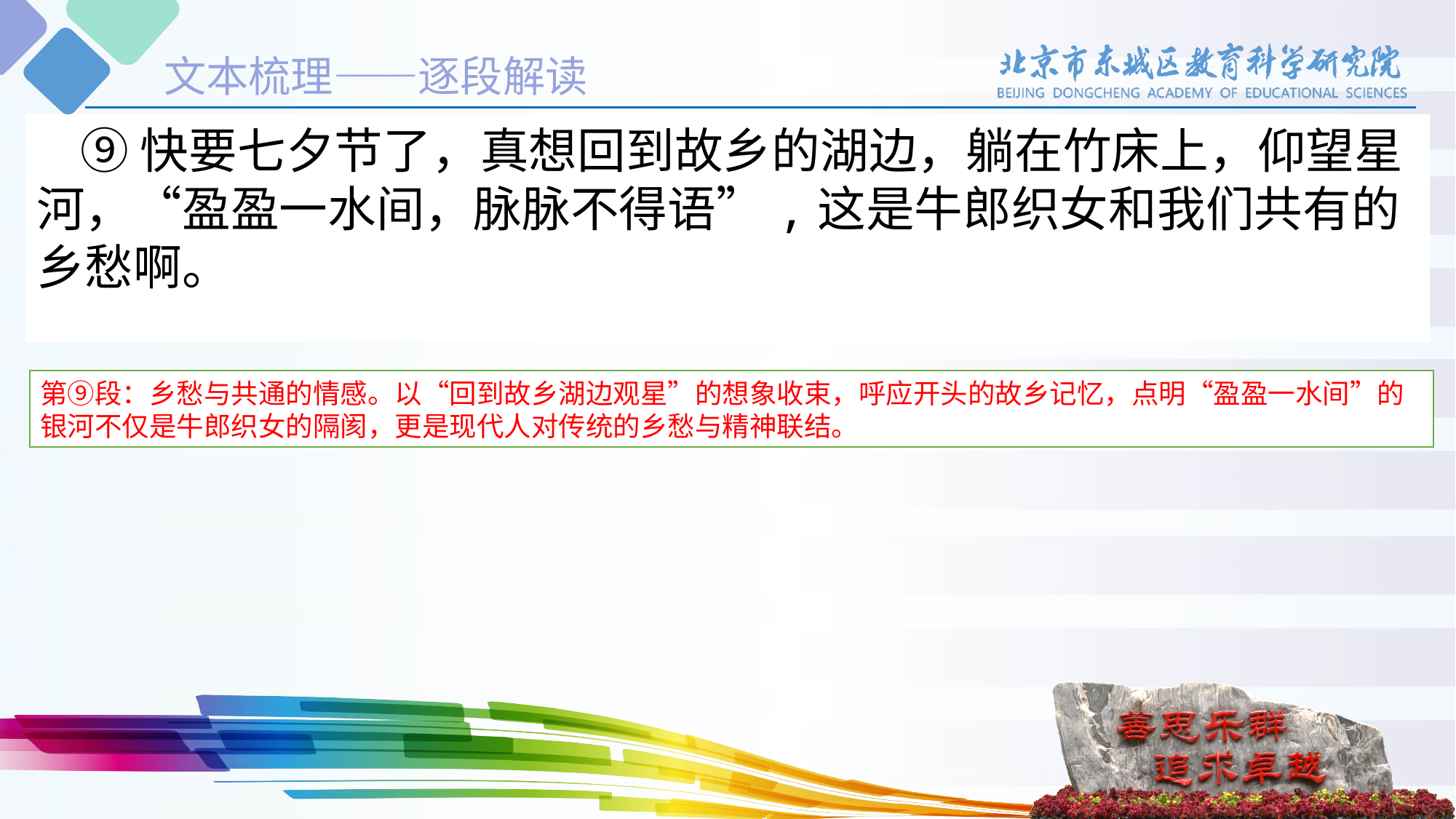

文本梳理——逐段解读
    ⑨快要七夕节了，真想回到故乡的湖边，躺在竹床上，仰望星河，“盈盈一水间，脉脉不得语”,这是牛郎织女和我们共有的乡愁啊。
第⑨段：乡愁与共通的情感。以“回到故乡湖边观星”的想象收束，呼应开头的故乡记忆，点明“盈盈一水间”的银河不仅是牛郎织女的隔阂，更是现代人对传统的乡愁与精神联结。